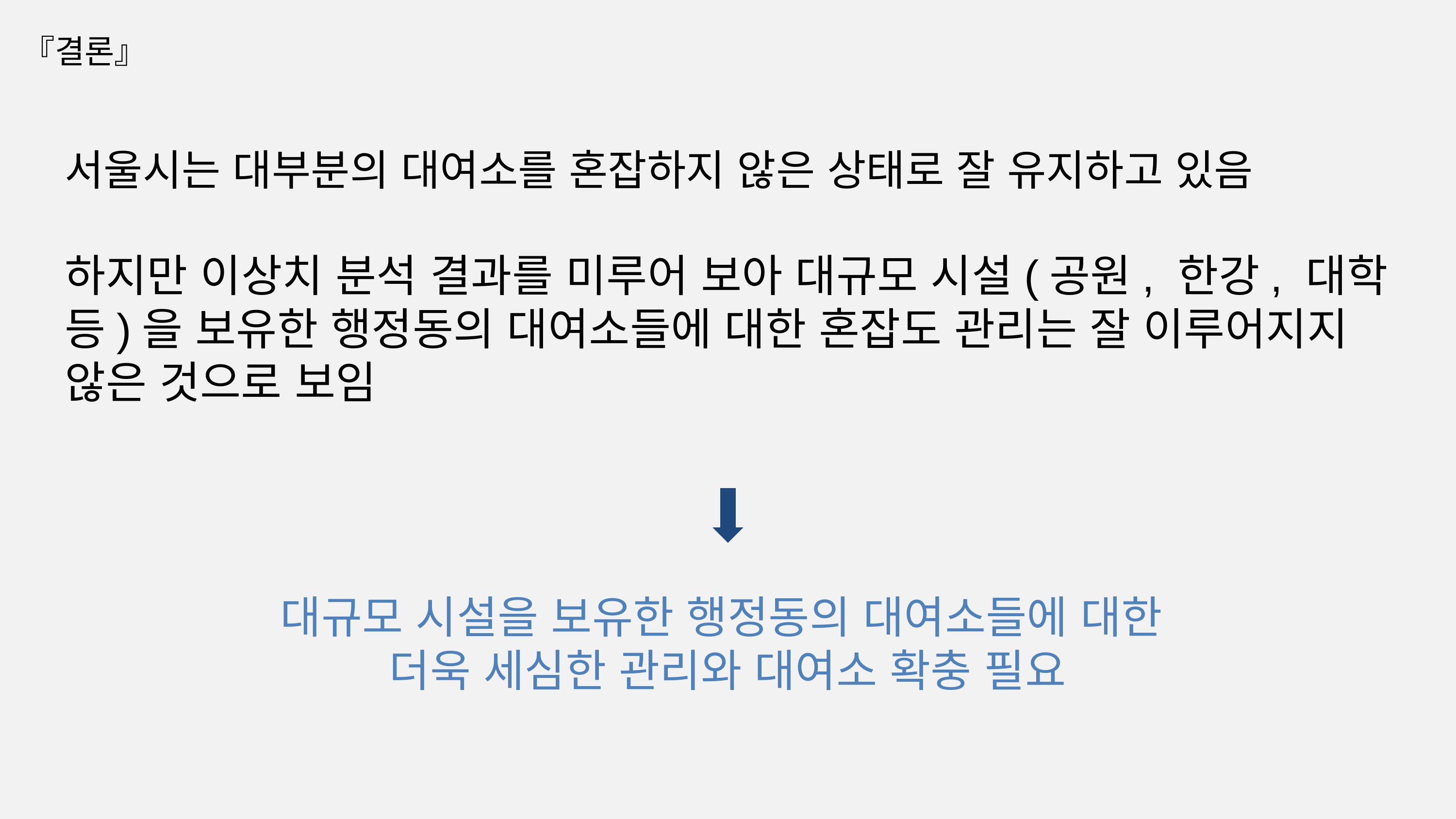

『결론』
서울시는 대부분의 대여소를 혼잡하지 않은 상태로 잘 유지하고 있음

하지만 이상치 분석 결과를 미루어 보아 대규모 시설(공원, 한강, 대학 등)을 보유한 행정동의 대여소들에 대한 혼잡도 관리는 잘 이루어지지 않은 것으로 보임

대규모 시설을 보유한 행정동의 대여소들에 대한
더욱 세심한 관리와 대여소 확충 필요